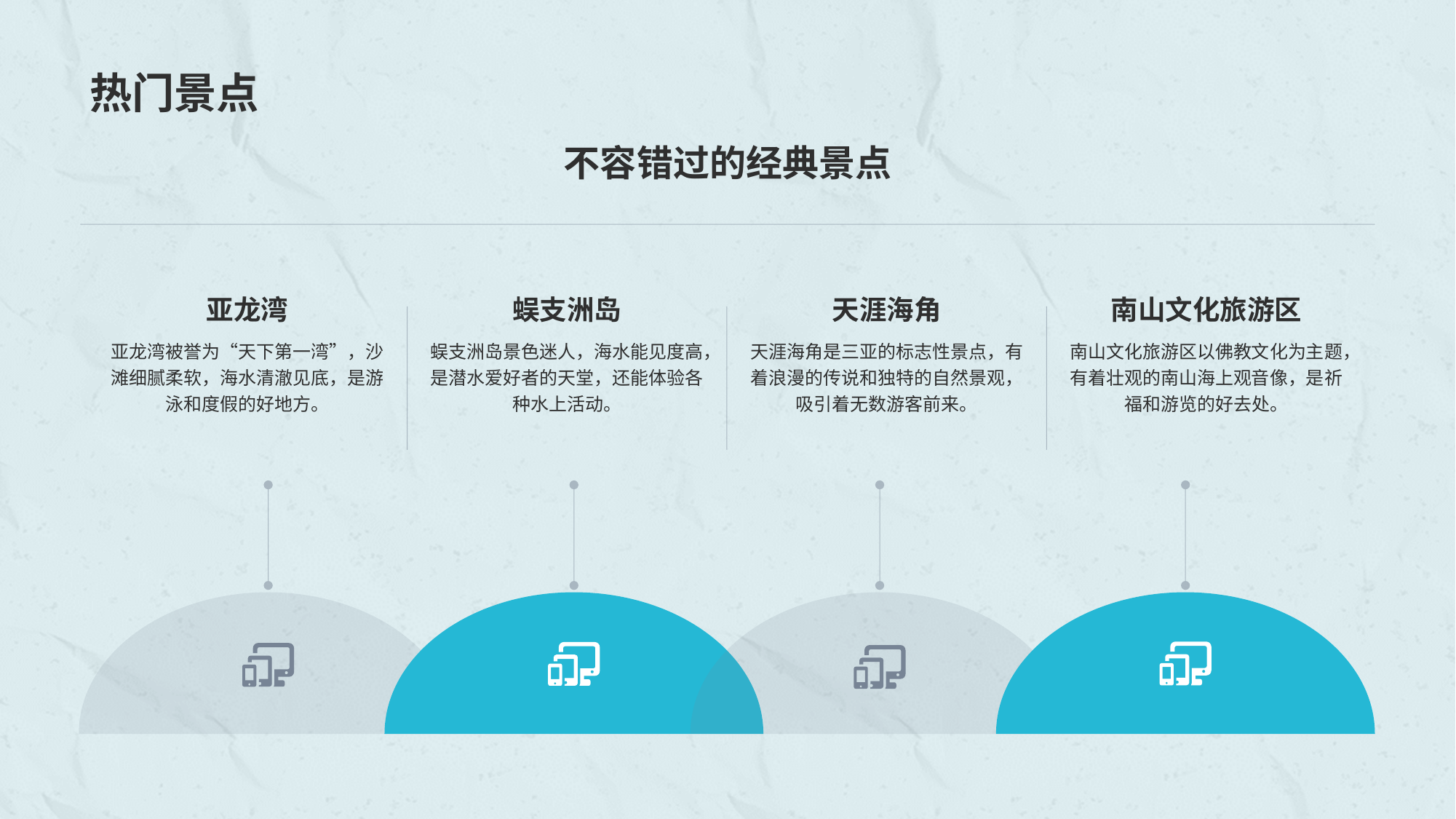

# 热门景点
不容错过的经典景点
亚龙湾
亚龙湾被誉为“天下第一湾”，沙滩细腻柔软，海水清澈见底，是游泳和度假的好地方。

蜈支洲岛
蜈支洲岛景色迷人，海水能见度高，是潜水爱好者的天堂，还能体验各种水上活动。

天涯海角
天涯海角是三亚的标志性景点，有着浪漫的传说和独特的自然景观，吸引着无数游客前来。

南山文化旅游区
南山文化旅游区以佛教文化为主题，有着壮观的南山海上观音像，是祈福和游览的好去处。